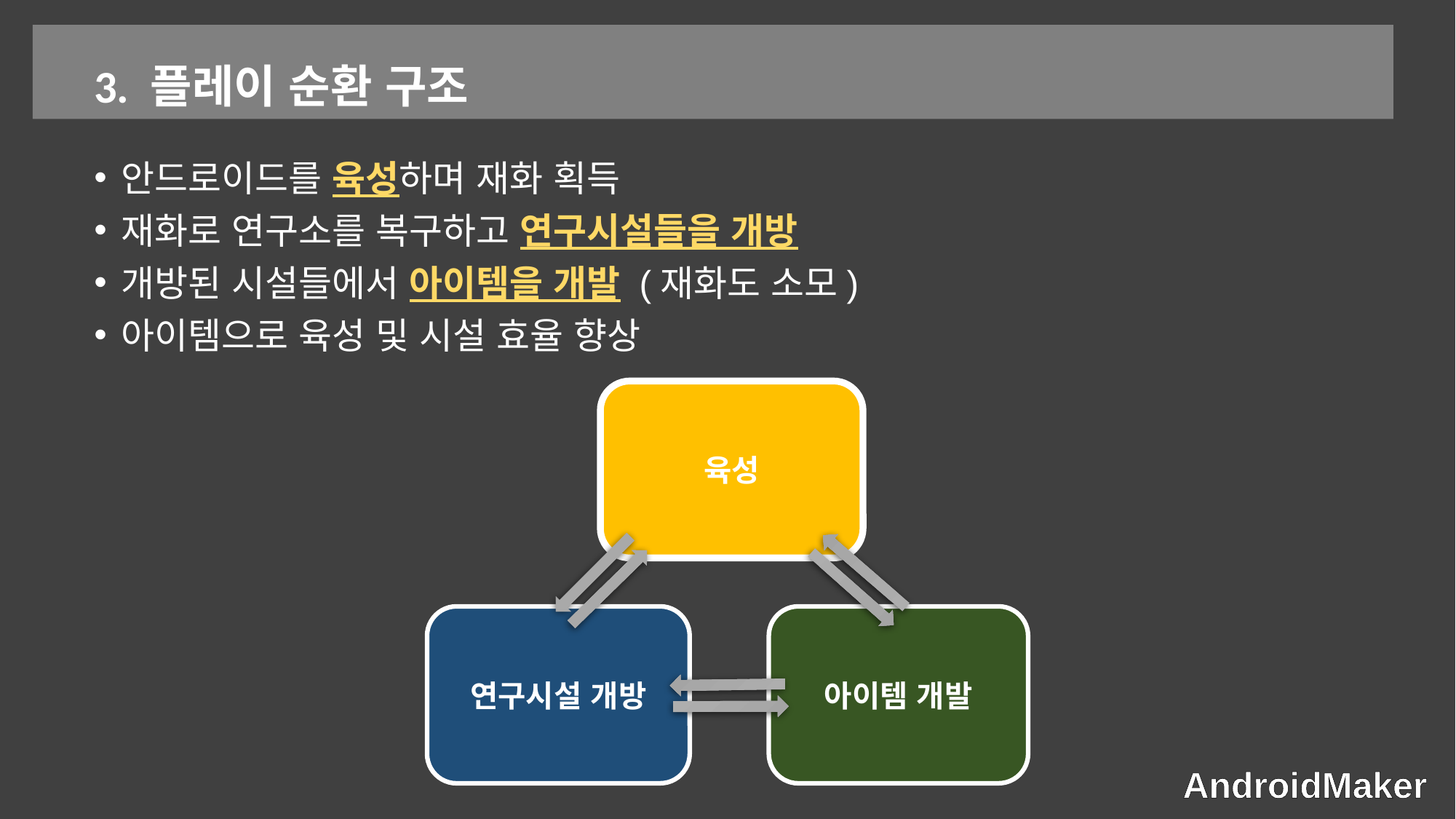

3. 플레이 순환 구조
안드로이드를 육성하며 재화 획득
재화로 연구소를 복구하고 연구시설들을 개방
개방된 시설들에서 아이템을 개발 (재화도 소모)
아이템으로 육성 및 시설 효율 향상
육성

연구시설 개방
아이템 개발

AndroidMaker